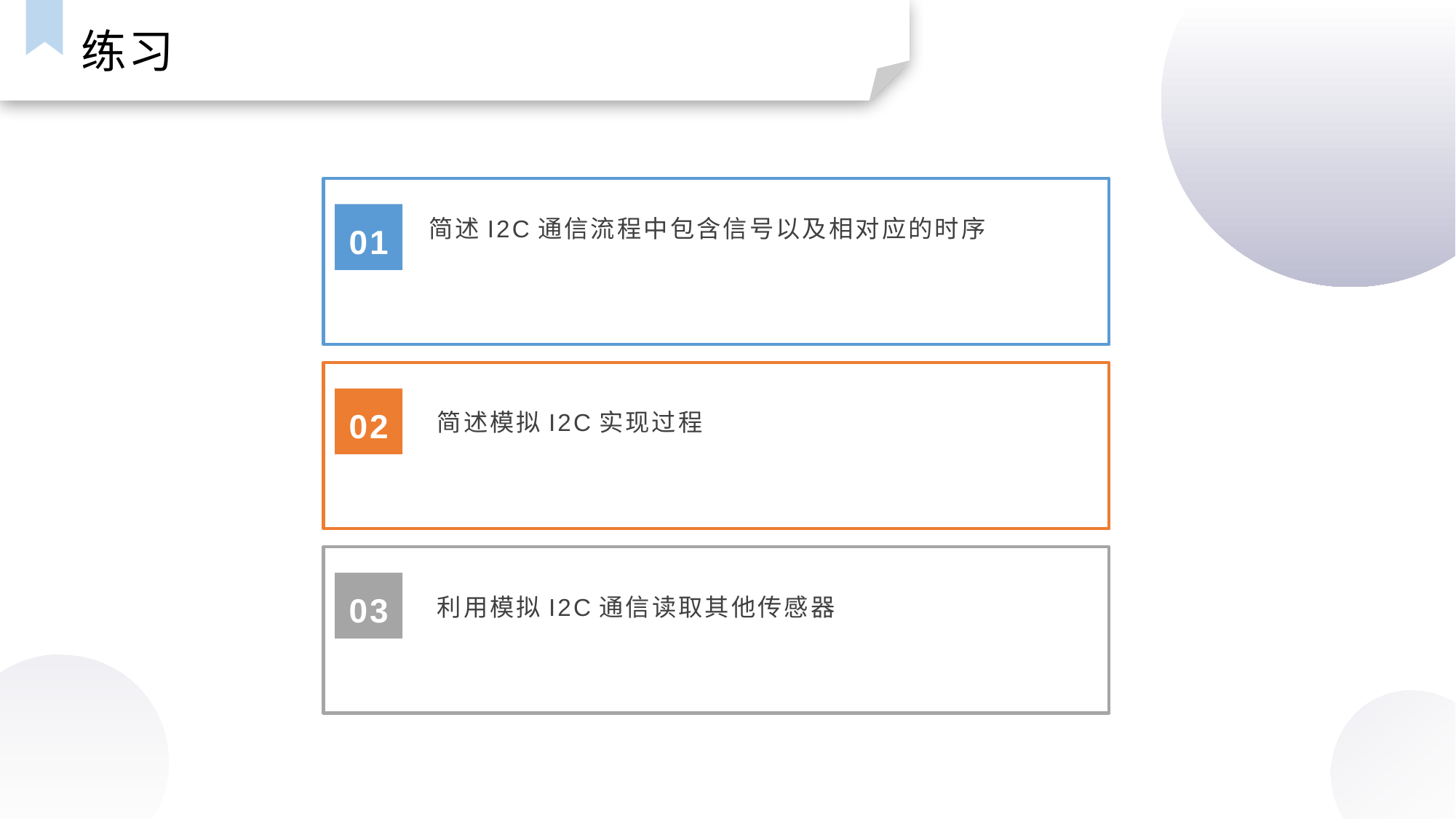

练习

简述I2C通信流程中包含信号以及相对应的时序

01

02
简述模拟I2C实现过程

03
利用模拟I2C通信读取其他传感器